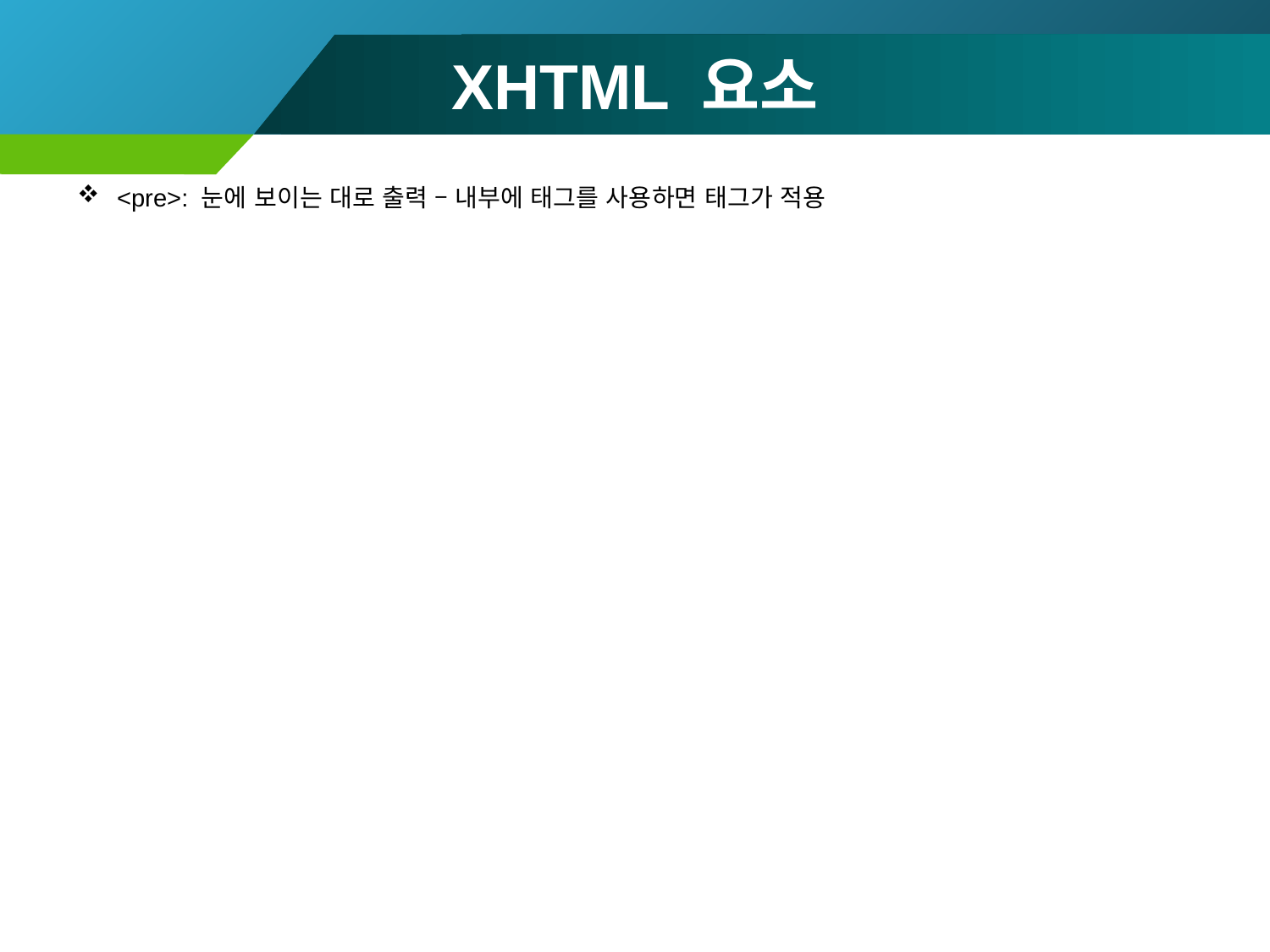

# XHTML 요소
<pre>: 눈에 보이는 대로 출력 – 내부에 태그를 사용하면 태그가 적용
48